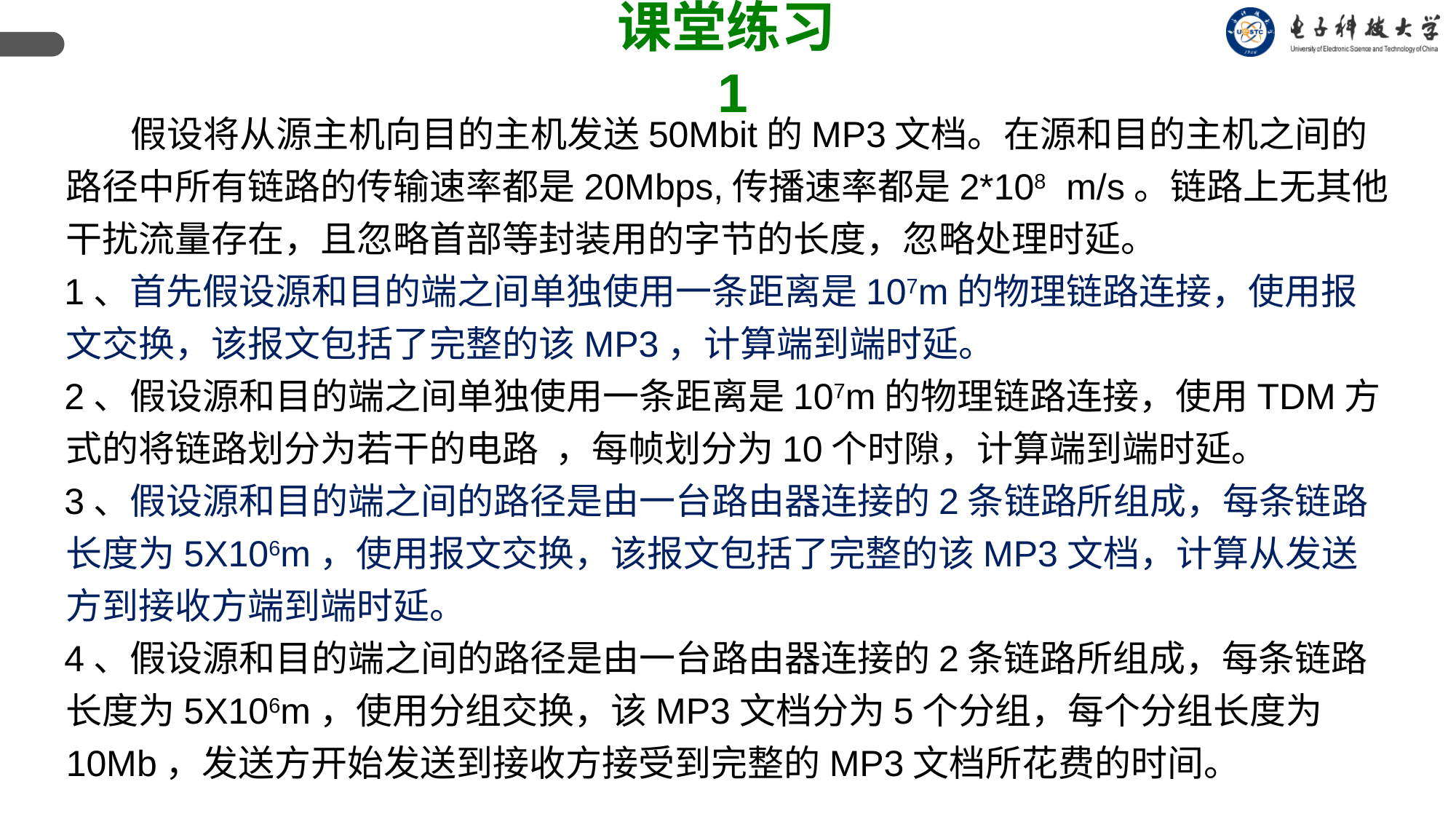

课堂练习1
       假设将从源主机向目的主机发送50Mbit的MP3文档。在源和目的主机之间的路径中所有链路的传输速率都是20Mbps,传播速率都是2*108  m/s。链路上无其他干扰流量存在，且忽略首部等封装用的字节的长度，忽略处理时延。
1、首先假设源和目的端之间单独使用一条距离是107m的物理链路连接，使用报文交换，该报文包括了完整的该MP3，计算端到端时延。
2、假设源和目的端之间单独使用一条距离是107m的物理链路连接，使用TDM方式的将链路划分为若干的电路  ，每帧划分为10个时隙，计算端到端时延。
3、假设源和目的端之间的路径是由一台路由器连接的2条链路所组成，每条链路长度为5X106m，使用报文交换，该报文包括了完整的该MP3文档，计算从发送方到接收方端到端时延。
4、假设源和目的端之间的路径是由一台路由器连接的2条链路所组成，每条链路长度为5X106m，使用分组交换，该MP3文档分为5个分组，每个分组长度为10Mb，发送方开始发送到接收方接受到完整的MP3文档所花费的时间。